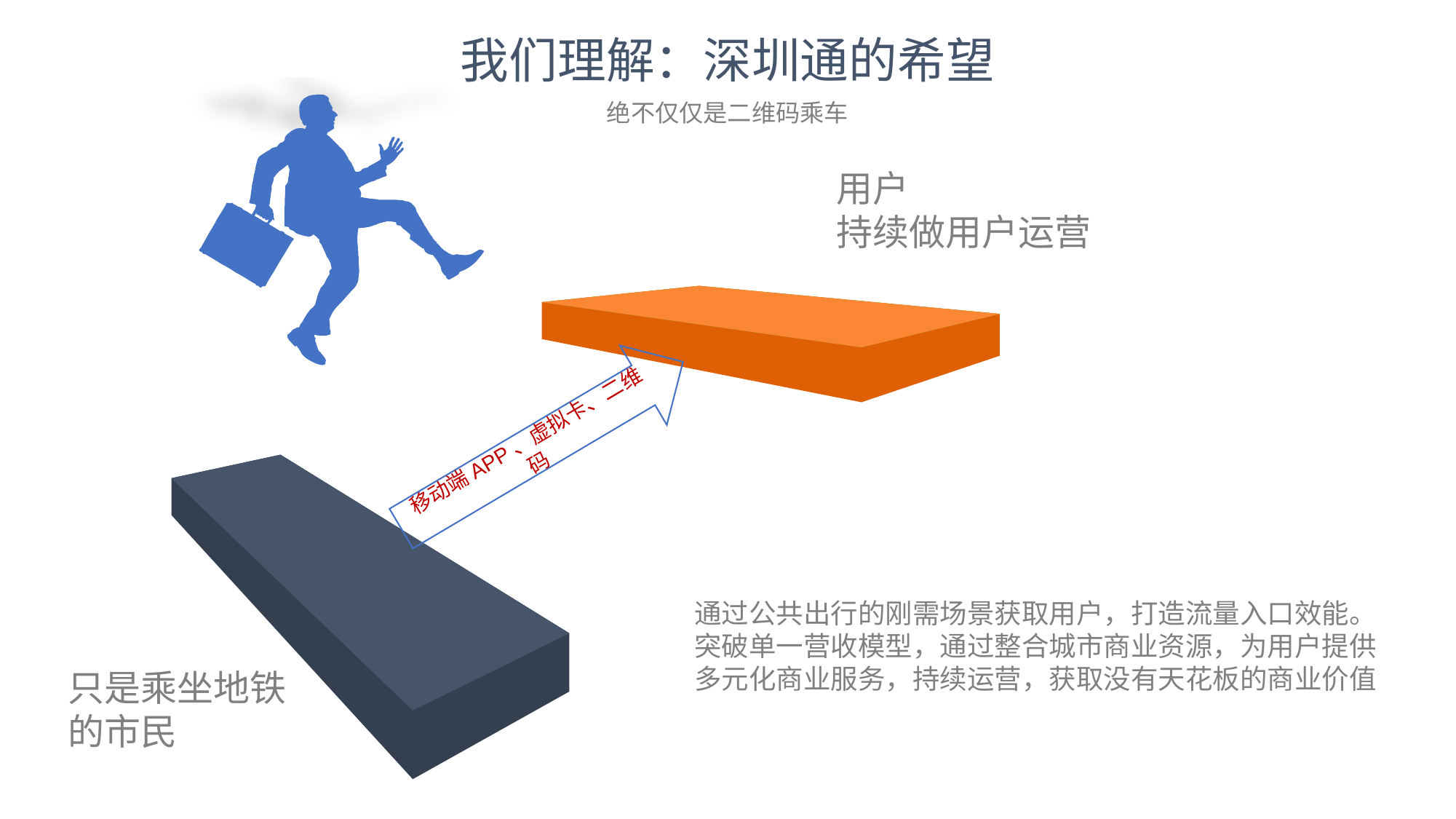

我们理解：深圳通的希望

绝不仅仅是二维码乘车
用户
持续做用户运营

移动端APP、虚拟卡、二维码
通过公共出行的刚需场景获取用户，打造流量入口效能。突破单一营收模型，通过整合城市商业资源，为用户提供多元化商业服务，持续运营，获取没有天花板的商业价值
只是乘坐地铁的市民